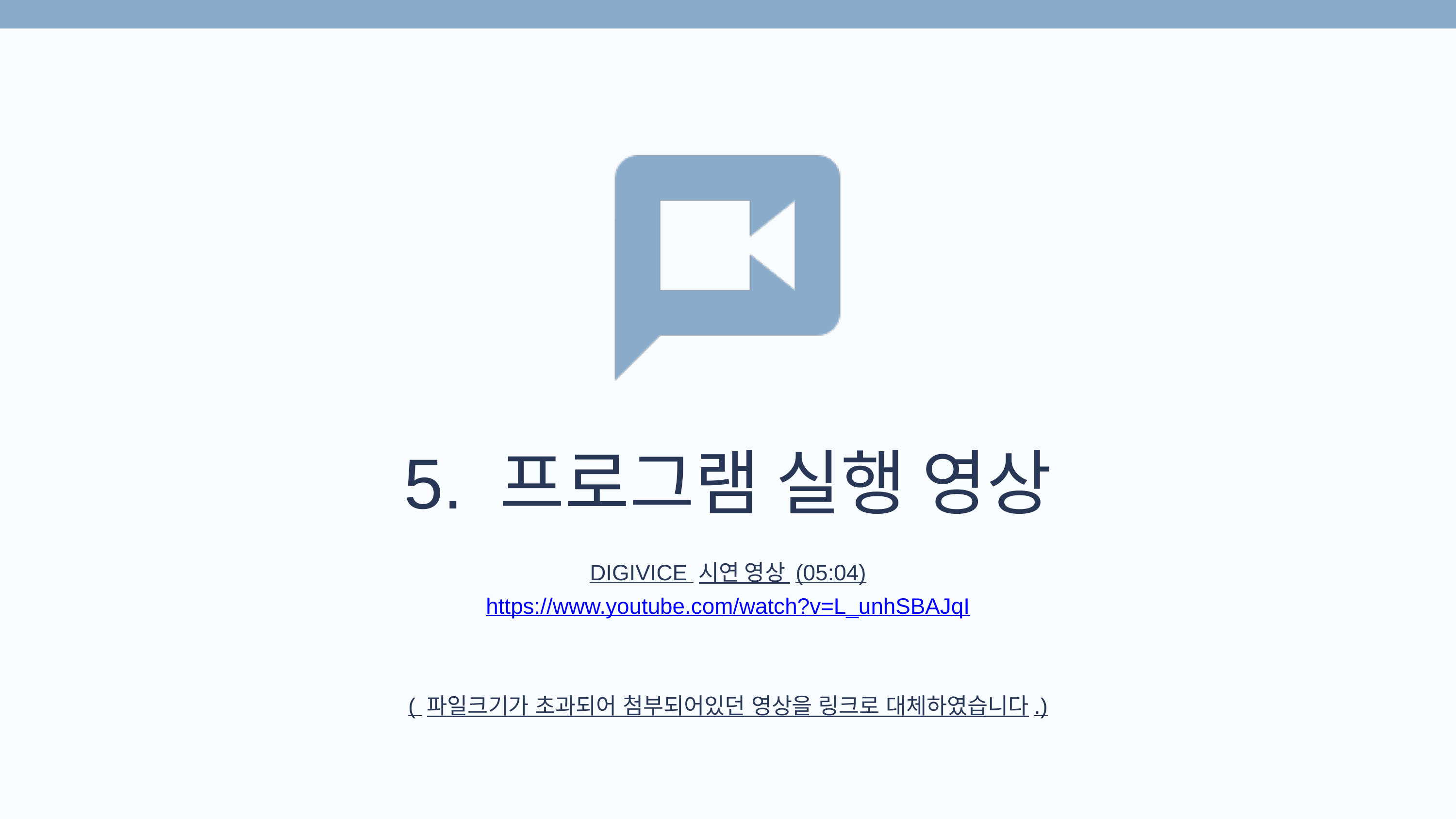

5. 프로그램 실행 영상
DIGIVICE 시연 영상 (05:04)
https://www.youtube.com/watch?v=L_unhSBAJqI

( 파일크기가 초과되어 첨부되어있던 영상을 링크로 대체하였습니다.)